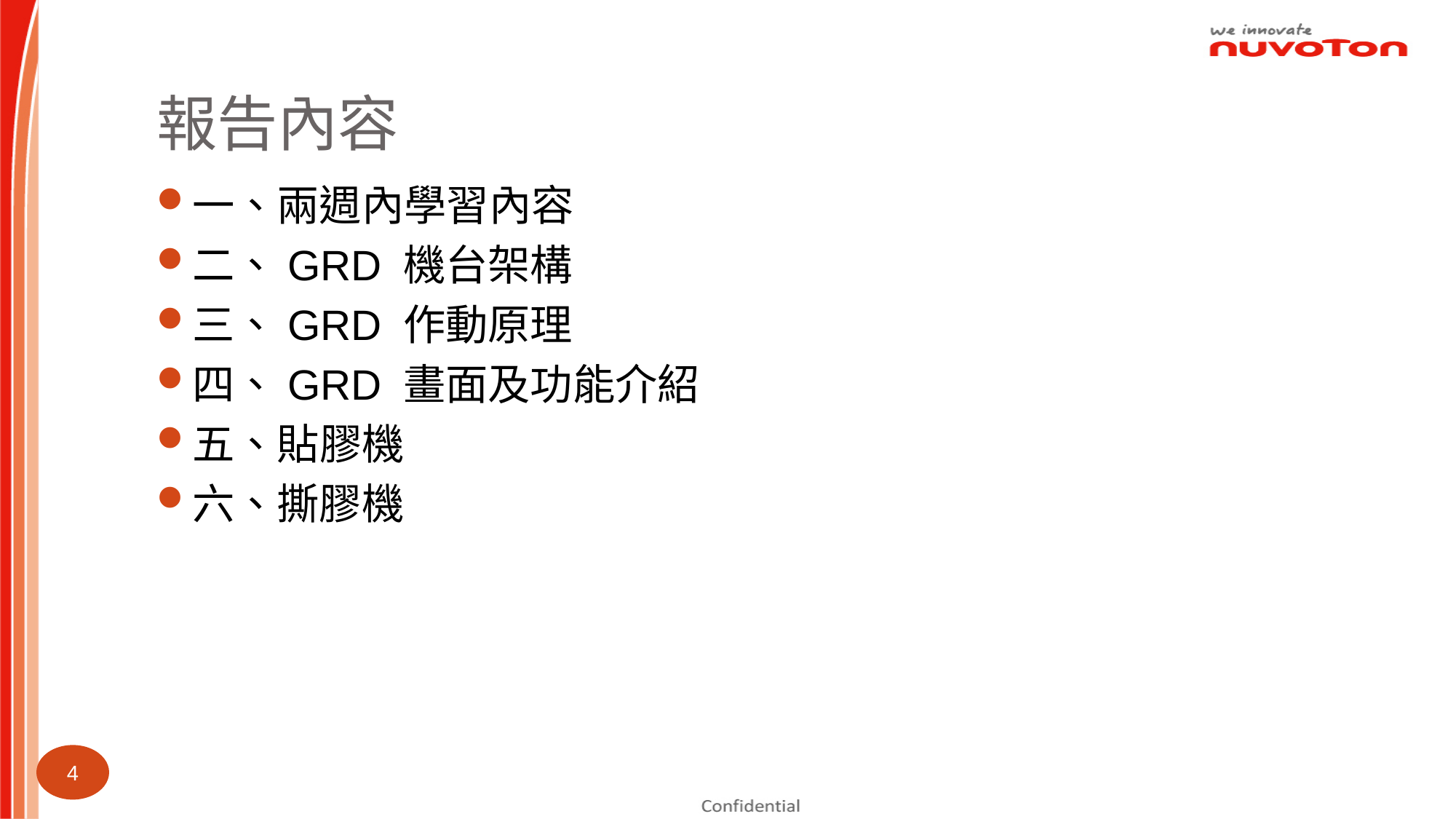

# 報告內容
一、兩週內學習內容
二、GRD 機台架構
三、GRD 作動原理
四、GRD 畫面及功能介紹
五、貼膠機
六、撕膠機

4